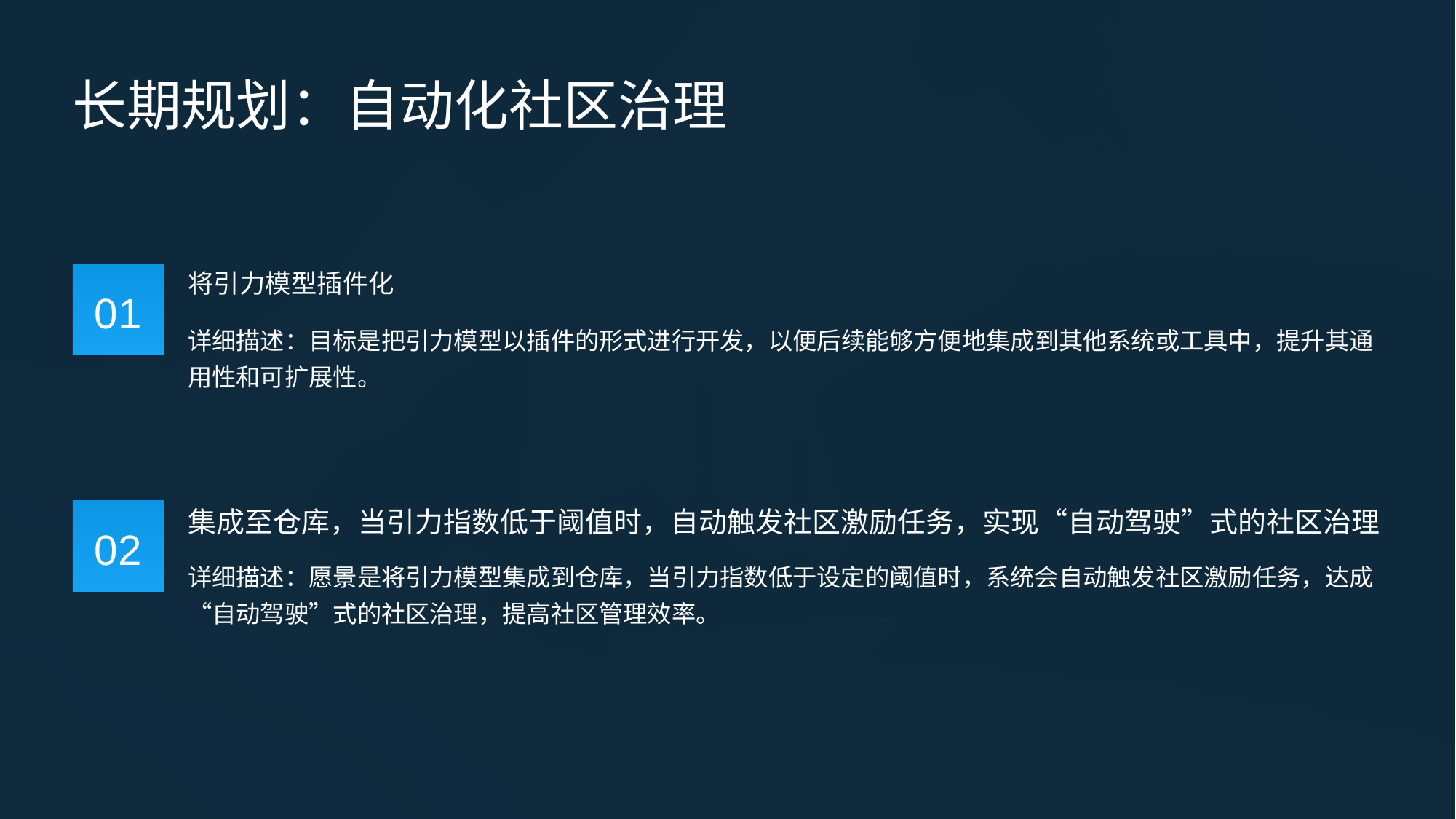

长期规划：自动化社区治理

将引力模型插件化
01
详细描述：目标是把引力模型以插件的形式进行开发，以便后续能够方便地集成到其他系统或工具中，提升其通用性和可扩展性。

集成至仓库，当引力指数低于阈值时，自动触发社区激励任务，实现“自动驾驶”式的社区治理
02
详细描述：愿景是将引力模型集成到仓库，当引力指数低于设定的阈值时，系统会自动触发社区激励任务，达成“自动驾驶”式的社区治理，提高社区管理效率。